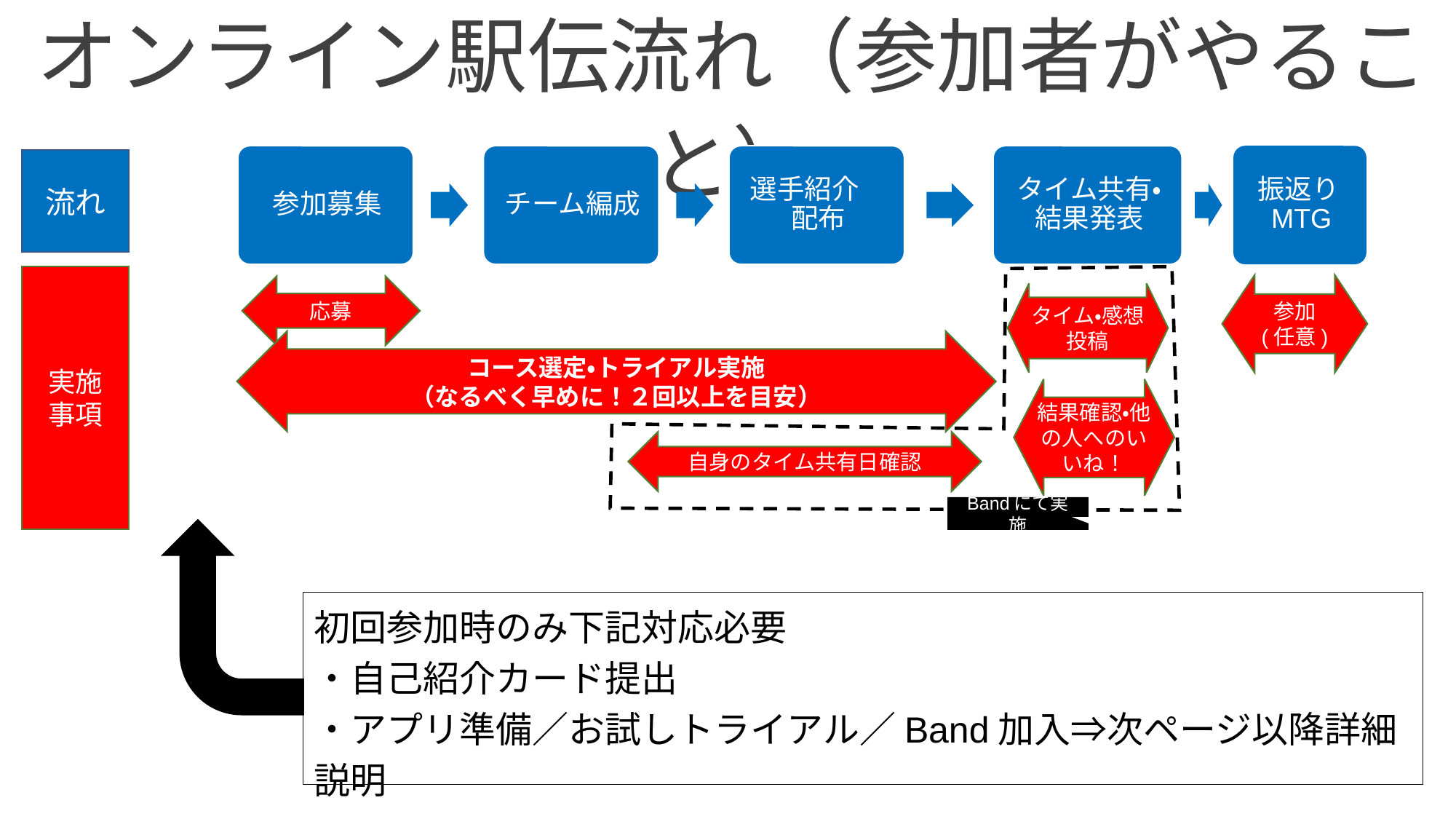

オンライン駅伝流れ（参加者がやること）
N
３０秒
参加募集

チーム編成

選手紹介　配布

タイム共有・結果発表

振返りMTG
流れ
実施
事項

参加
(任意)
応募
タイム・感想投稿
コース選定・トライアル実施
（なるべく早めに！２回以上を目安）
結果確認・他の人へのいいね！
自身のタイム共有日確認
Bandにて実施

初回参加時のみ下記対応必要
・自己紹介カード提出
・アプリ準備／お試しトライアル／Band加入⇒次ページ以降詳細説明